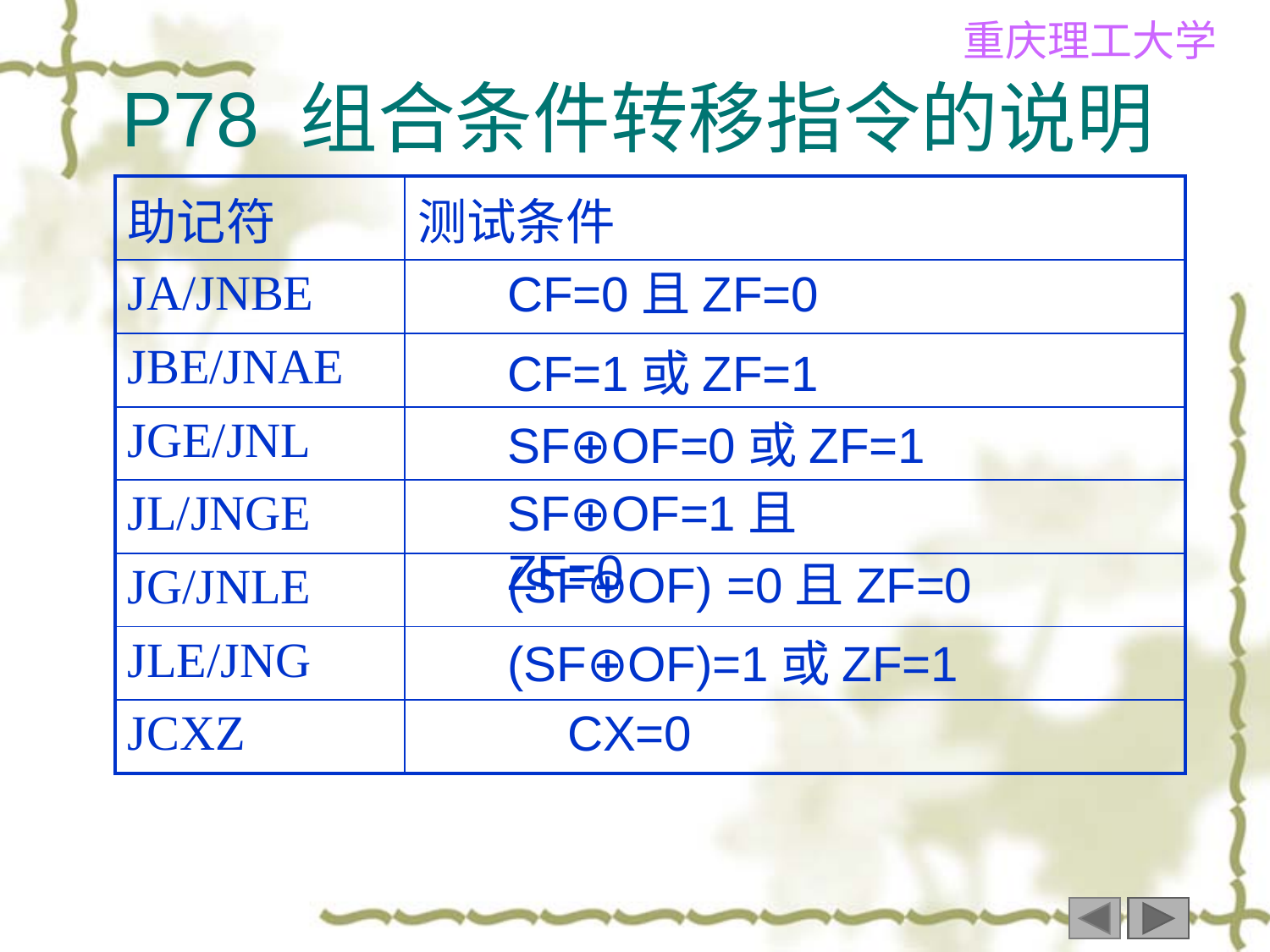

# P78 组合条件转移指令的说明
| 助记符 | 测试条件 |
| --- | --- |
| JA/JNBE |  |
| JBE/JNAE |  |
| JGE/JNL |  |
| JL/JNGE |  |
| JG/JNLE |  |
| JLE/JNG |  |
| JCXZ |  |
CF=0且ZF=0
CF=1或ZF=1
SF⊕OF=0或ZF=1
SF⊕OF=1且ZF=0
(SF⊕OF) =0且ZF=0
(SF⊕OF)=1或ZF=1
CX=0